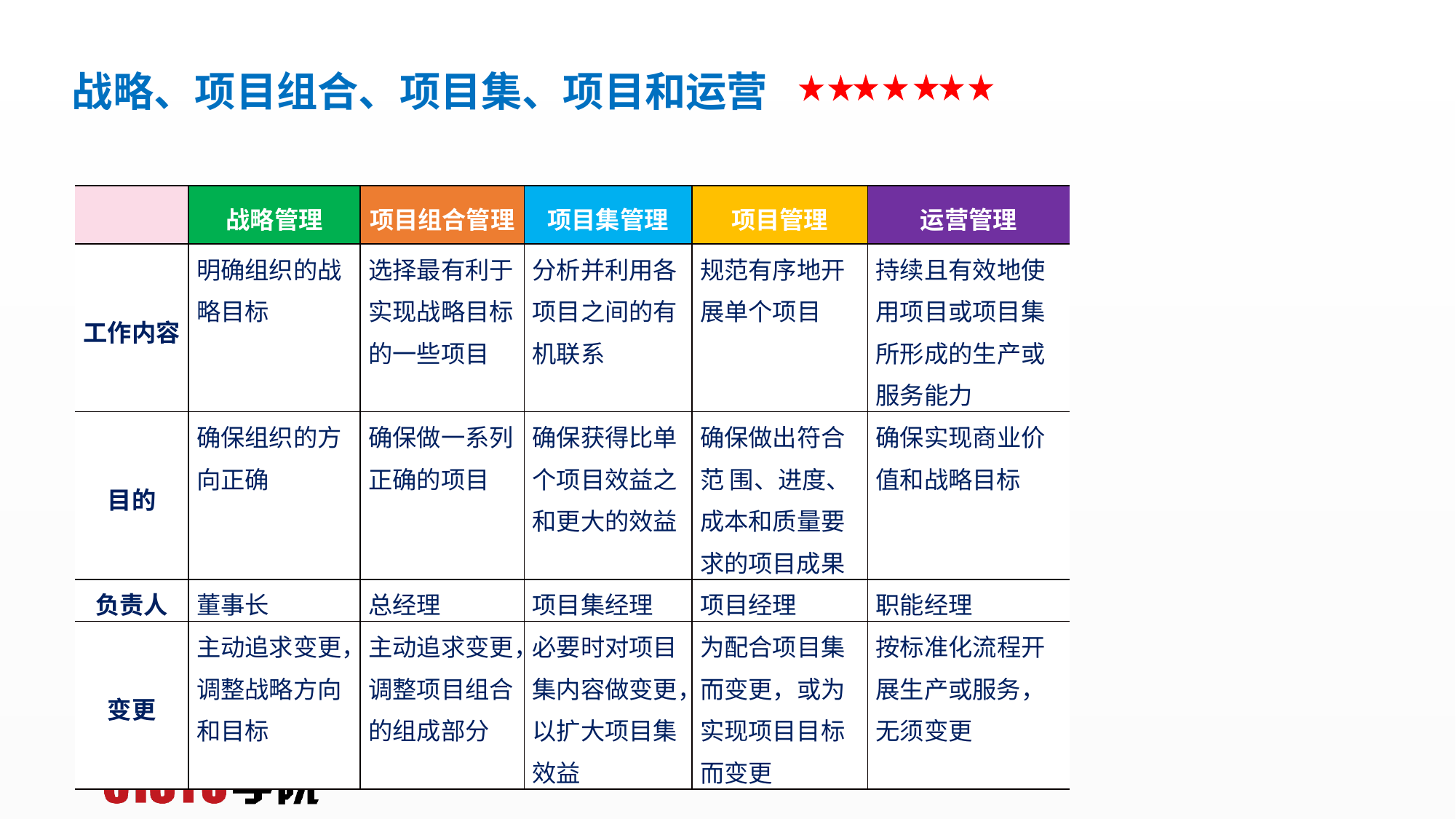

# 战略、项目组合、项目集、项目和运营

|  | 战略管理 | 项目组合管理 | 项目集管理 | 项目管理 | 运营管理 |
| --- | --- | --- | --- | --- | --- |
| 工作内容 | 明确组织的战略目标 | 选择最有利于 实现战略目标的一些项目 | 分析并利用各项目之间的有机联系 | 规范有序地开展单个项目 | 持续且有效地使 用项目或项目集所形成的生产或服务能力 |
| 目的 | 确保组织的方向正确 | 确保做一系列正确的项目 | 确保获得比单个项目效益之和更大的效益 | 确保做出符合范 围、进度、成本和质量要求的项目成果 | 确保实现商业价 值和战略目标 |
| 负责人 | 董事长 | 总经理 | 项目集经理 | 项目经理 | 职能经理 |
| 变更 | 主动追求变更，调整战略方向和目标 | 主动追求变更，调整项目组合的组成部分 | 必要时对项目集内容做变更，以扩大项目集效益 | 为配合项目集而变更，或为实现项目目标而变更 | 按标准化流程开 展生产或服务，无须变更 |